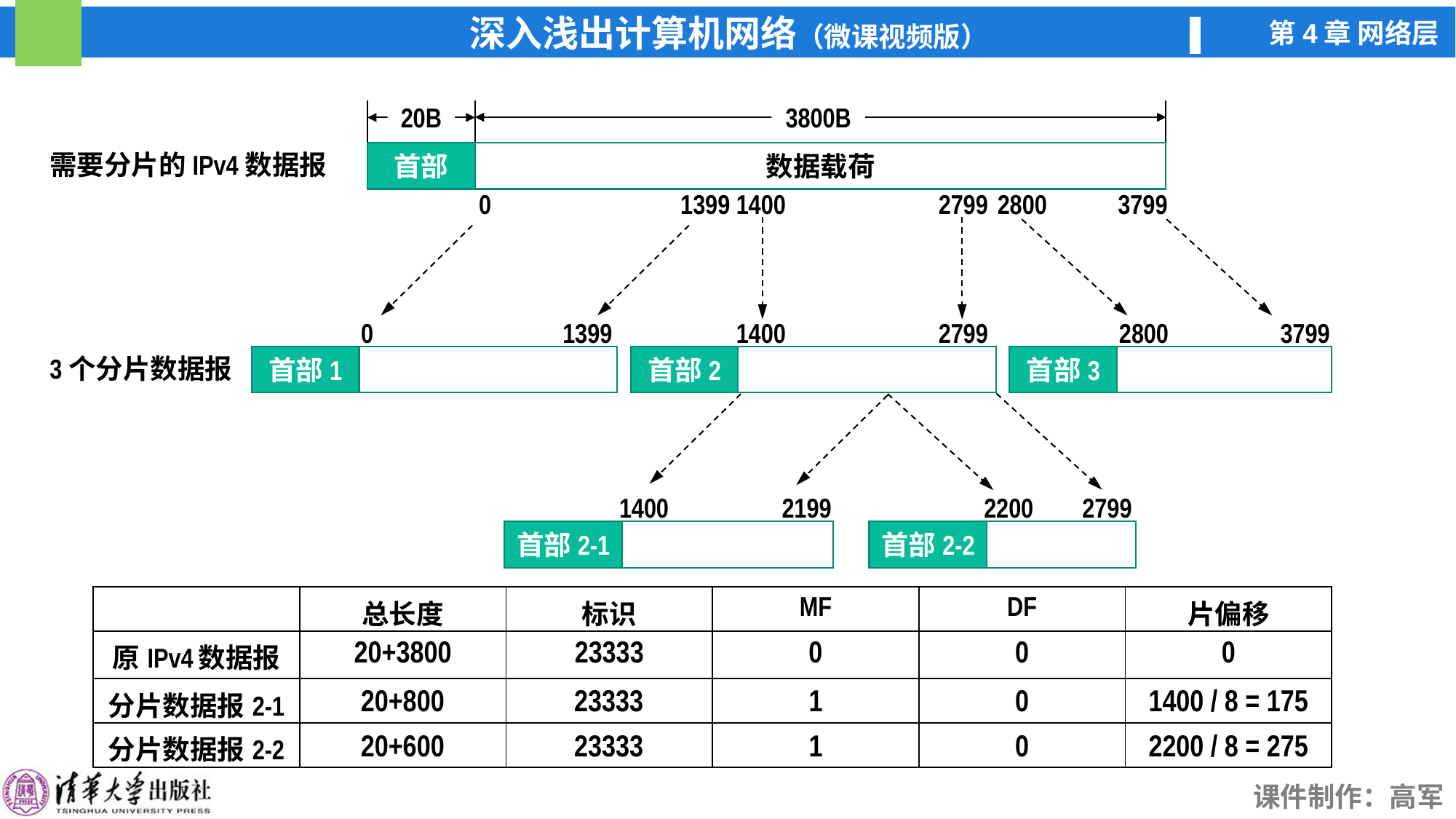

20B
3800B
需要分片的IPv4数据报
首部
数据载荷
0
1399
1400
2799
2800
3799
1400
2799

2800
3799

0
1399

3个分片数据报
首部1
首部2
首部3
2200
2799

1400
2199

首部2-1
首部2-2
|  | 总长度 | 标识 | MF | DF | 片偏移 |
| --- | --- | --- | --- | --- | --- |
| 原IPv4数据报 | 20+3800 | 23333 | 0 | 0 | 0 |
| 分片数据报2-1 |  |  |  |  |  |
| 分片数据报2-2 |  |  |  |  |  |
20+800
23333
1
0
1400 / 8 = 175
20+600
23333
1
0
2200 / 8 = 275